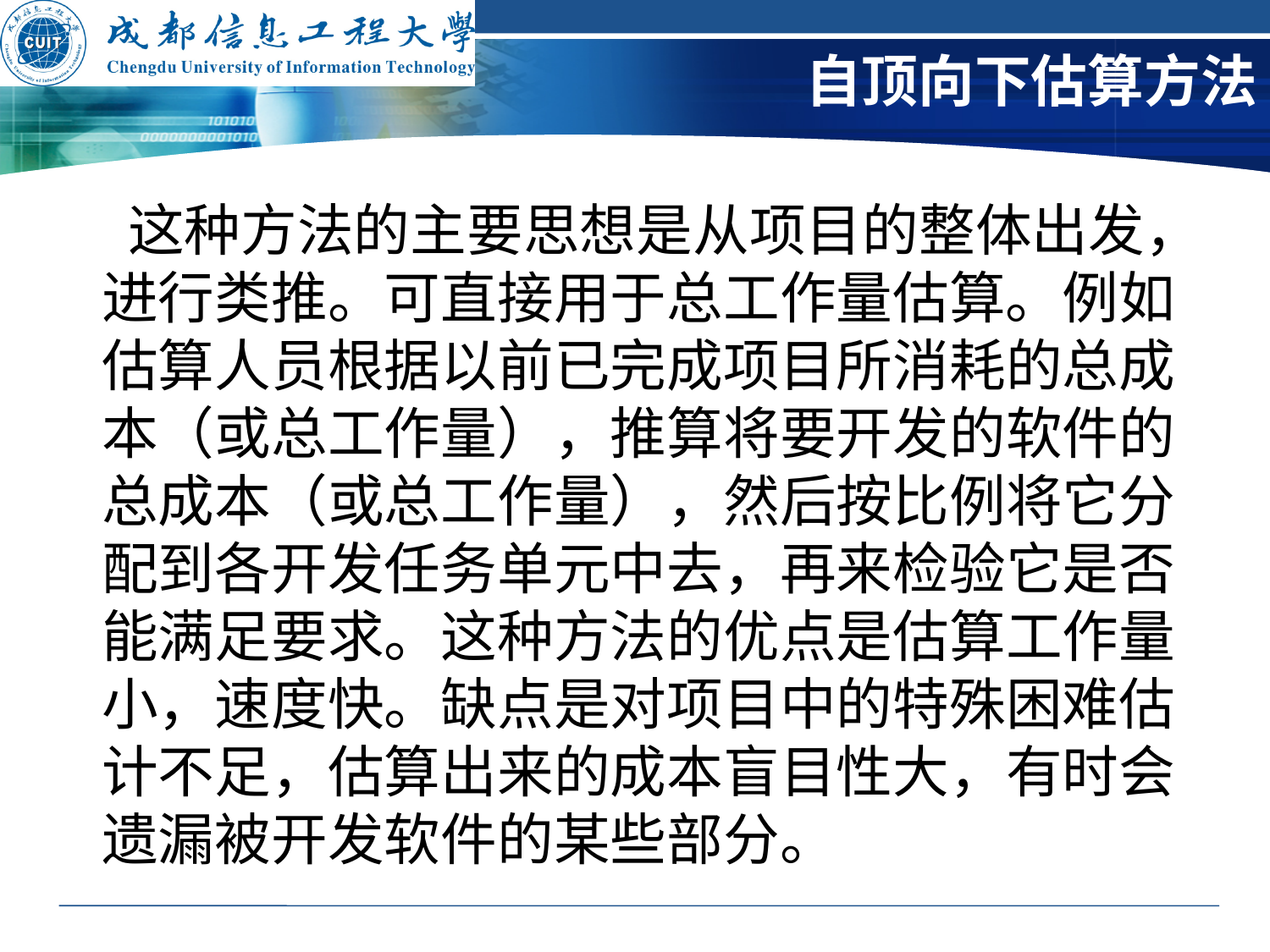

# 自顶向下估算方法
 这种方法的主要思想是从项目的整体出发，进行类推。可直接用于总工作量估算。例如估算人员根据以前已完成项目所消耗的总成本（或总工作量），推算将要开发的软件的总成本（或总工作量），然后按比例将它分配到各开发任务单元中去，再来检验它是否能满足要求。这种方法的优点是估算工作量小，速度快。缺点是对项目中的特殊困难估计不足，估算出来的成本盲目性大，有时会遗漏被开发软件的某些部分。